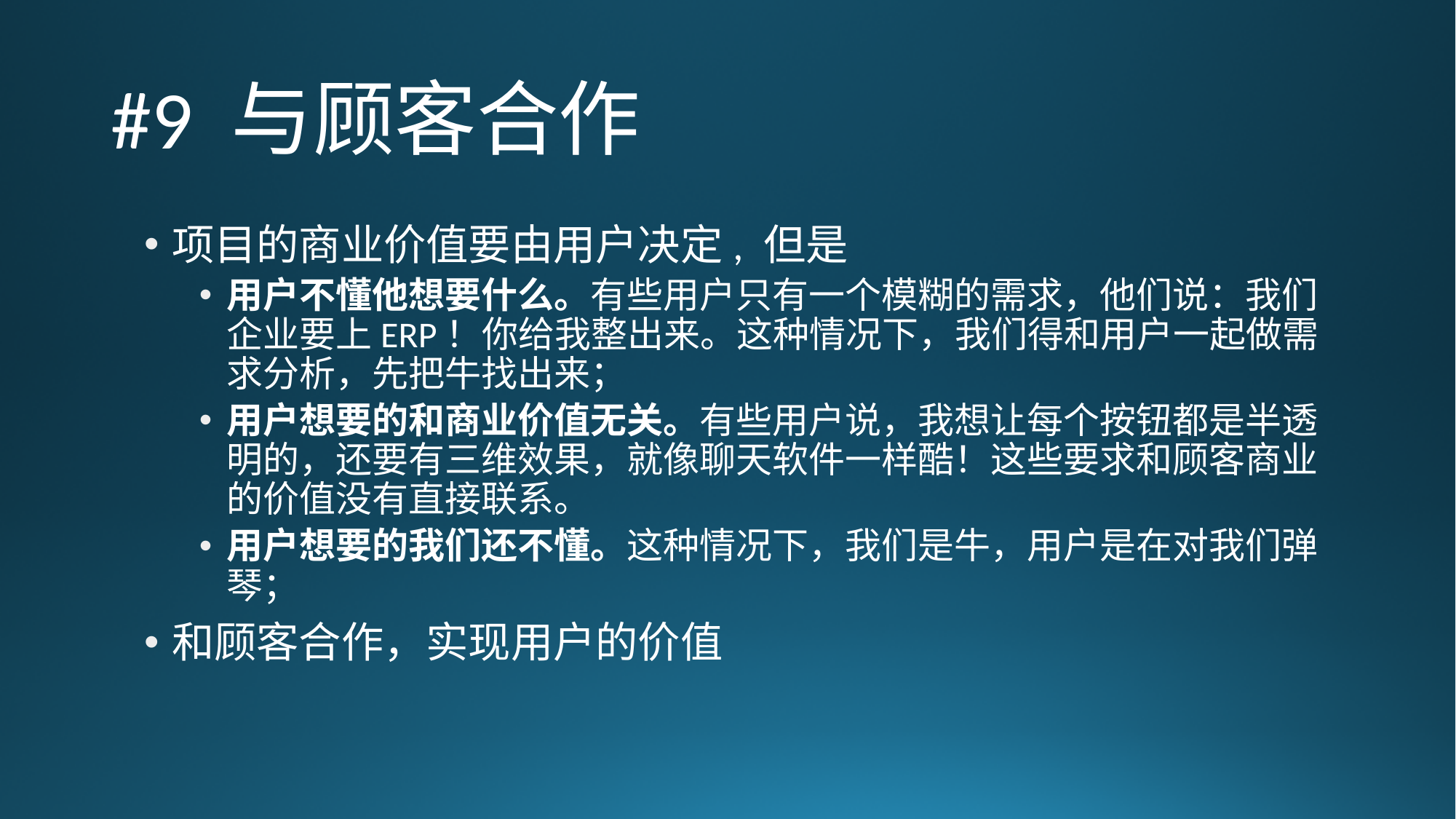

# #9 与顾客合作
项目的商业价值要由用户决定, 但是
用户不懂他想要什么。有些用户只有一个模糊的需求，他们说：我们企业要上ERP！你给我整出来。这种情况下，我们得和用户一起做需求分析，先把牛找出来；
用户想要的和商业价值无关。有些用户说，我想让每个按钮都是半透明的，还要有三维效果，就像聊天软件一样酷！这些要求和顾客商业的价值没有直接联系。
用户想要的我们还不懂。这种情况下，我们是牛，用户是在对我们弹琴；
和顾客合作，实现用户的价值